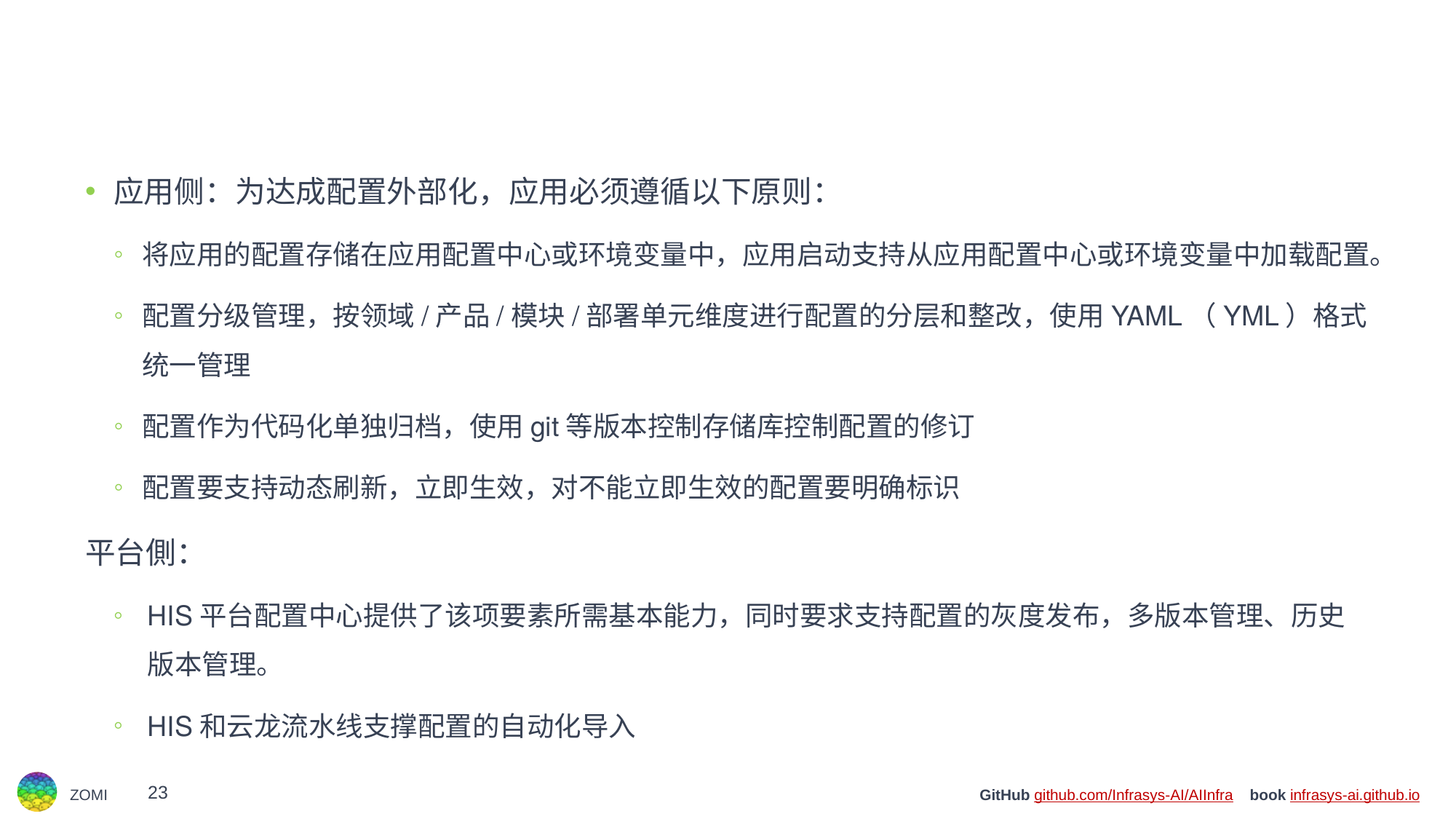

#
应用侧：为达成配置外部化，应用必须遵循以下原则：
将应用的配置存储在应用配置中心或环境变量中，应用启动支持从应用配置中心或环境变量中加载配置。
配置分级管理，按领域/产品/模块/部署单元维度进行配置的分层和整改，使用YAML（YML）格式统一管理
配置作为代码化单独归档，使用git等版本控制存储库控制配置的修订
配置要支持动态刷新，立即生效，对不能立即生效的配置要明确标识
平台側：
HIS平台配置中心提供了该项要素所需基本能力，同时要求支持配置的灰度发布，多版本管理、历史版本管理。
HIS和云龙流水线支撑配置的自动化导入